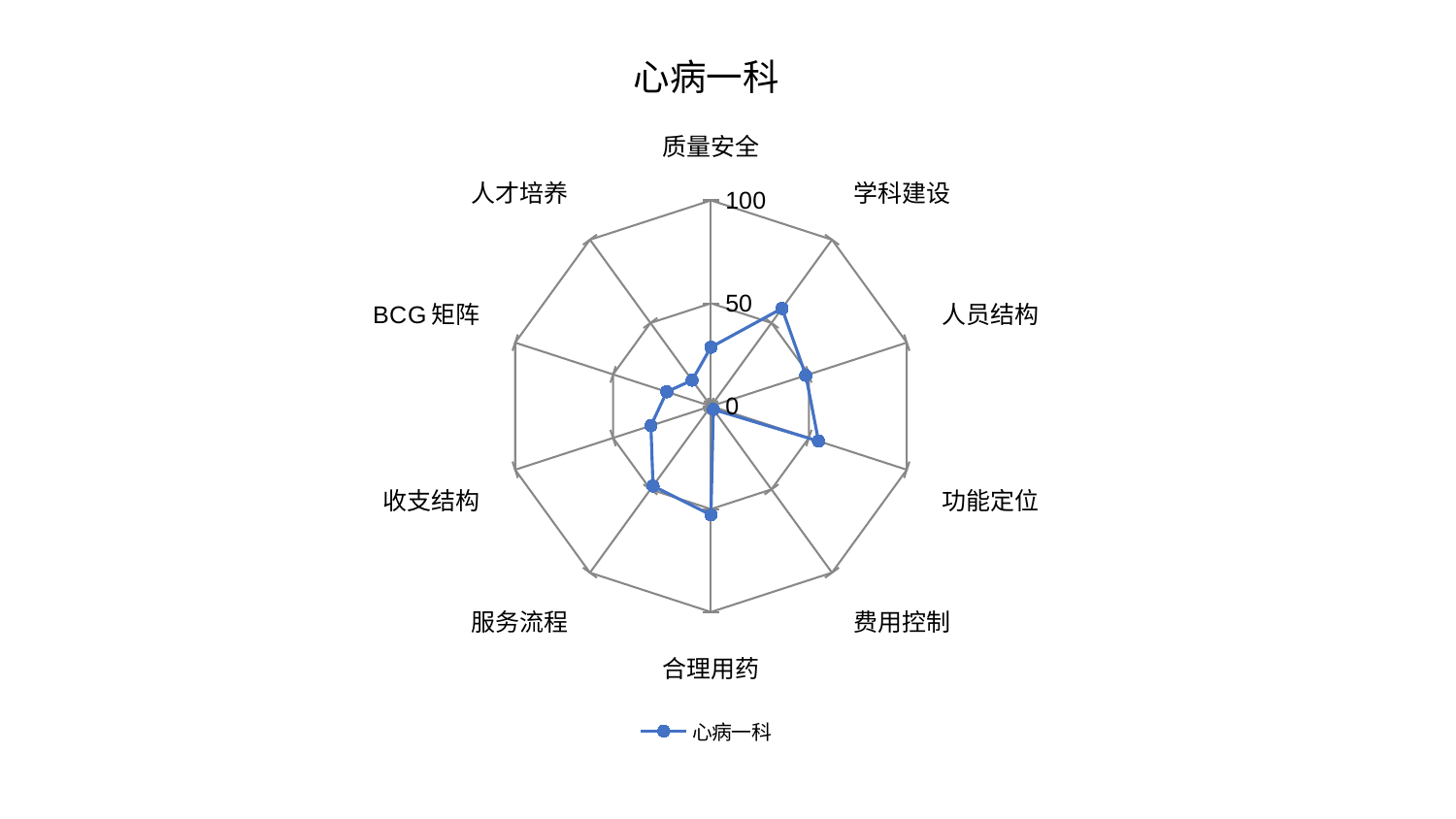

### Chart: 心病一科

| Category | 心病一科 |
|---|---|
| 质量安全 | 28.681574888974488 |
| 学科建设 | 58.7263887840355 |
| 人员结构 | 48.45615708396541 |
| 功能定位 | 54.92994107261996 |
| 费用控制 | 1.9824112581303688 |
| 合理用药 | 52.86037854043051 |
| 服务流程 | 47.926199301793524 |
| 收支结构 | 30.70586355123595 |
| BCG矩阵 | 22.597086729436317 |
| 人才培养 | 15.598260253494194 |
146